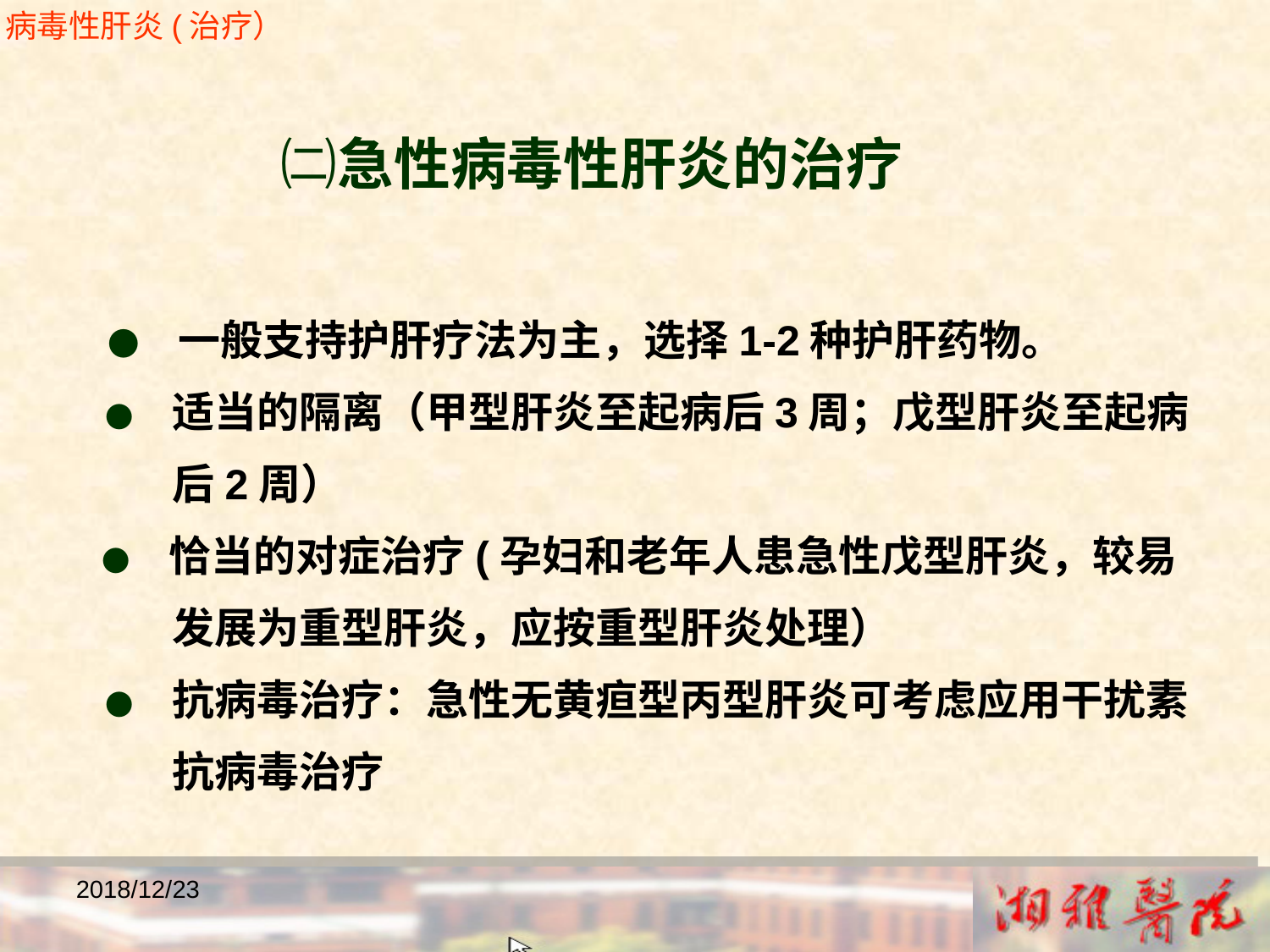

病毒性肝炎(治疗）

                              ㈡急性病毒性肝炎的治疗

       ●   一般支持护肝疗法为主，选择1-2种护肝药物。
     ●   适当的隔离（甲型肝炎至起病后3周；戊型肝炎至起病
           后2周）
     ●   恰当的对症治疗(孕妇和老年人患急性戊型肝炎，较易
           发展为重型肝炎，应按重型肝炎处理）
     ●   抗病毒治疗：急性无黄疸型丙型肝炎可考虑应用干扰素
           抗病毒治疗
2018/12/23